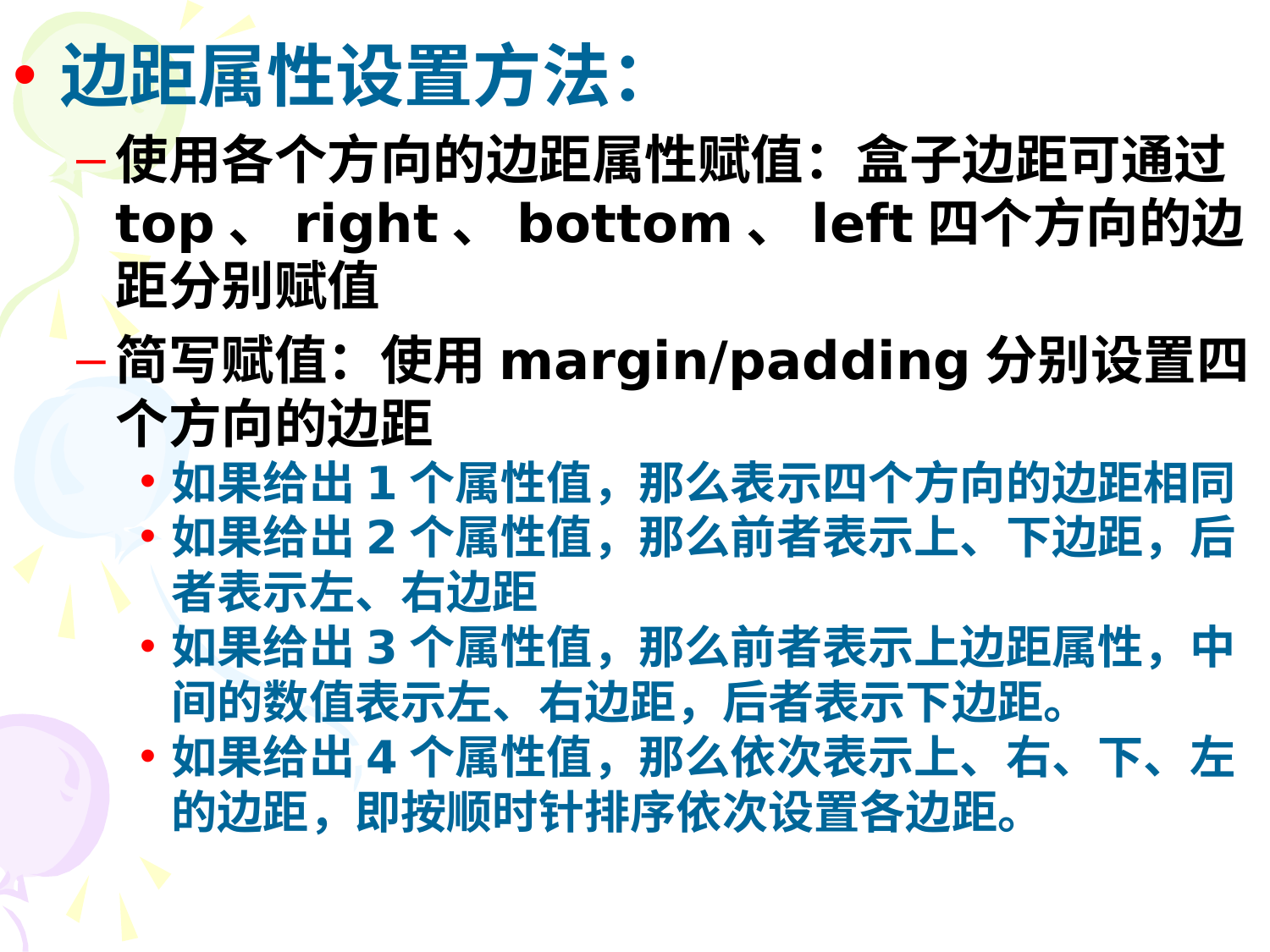

边距属性设置方法：
使用各个方向的边距属性赋值：盒子边距可通过top、right、bottom、left四个方向的边距分别赋值
简写赋值：使用margin/padding分别设置四个方向的边距
如果给出1个属性值，那么表示四个方向的边距相同
如果给出2个属性值，那么前者表示上、下边距，后者表示左、右边距
如果给出3个属性值，那么前者表示上边距属性，中间的数值表示左、右边距，后者表示下边距。
如果给出4个属性值，那么依次表示上、右、下、左的边距，即按顺时针排序依次设置各边距。